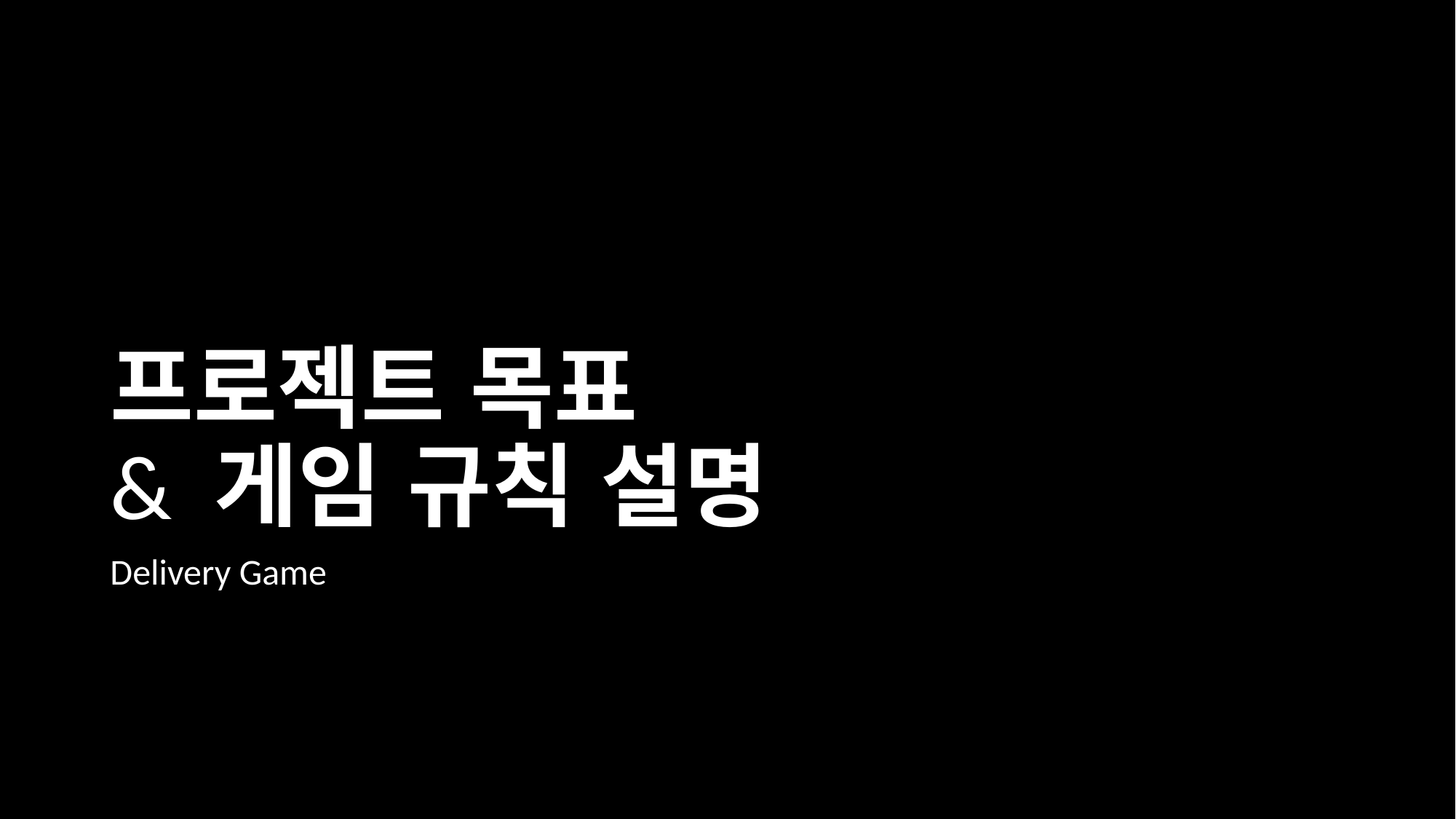

# 프로젝트 목표 & 게임 규칙 설명
Delivery Game